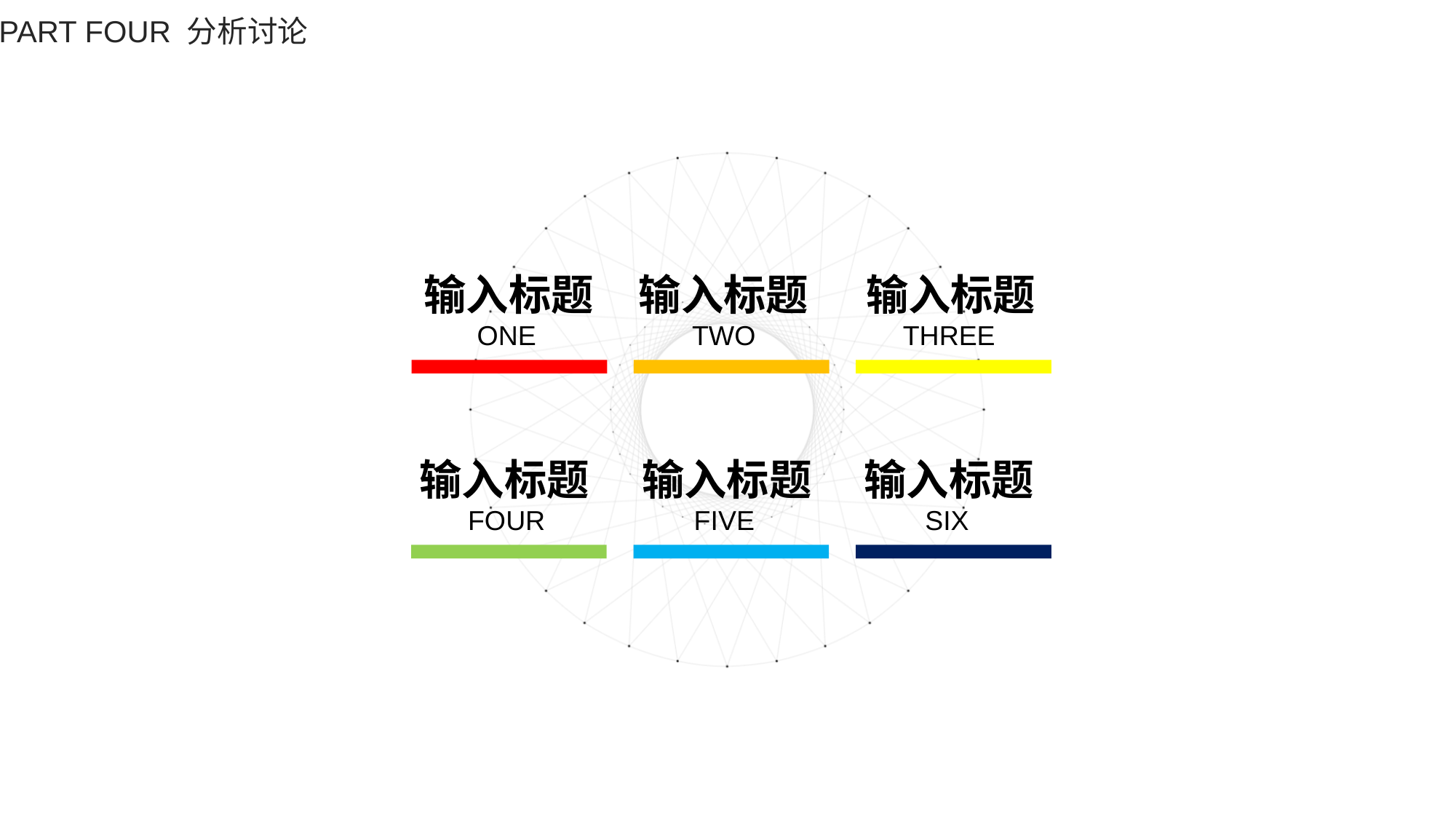

PART FOUR 分析讨论
输入标题
输入标题
输入标题
ONE
TWO
THREE

输入标题
输入标题
输入标题
FOUR
FIVE
SIX